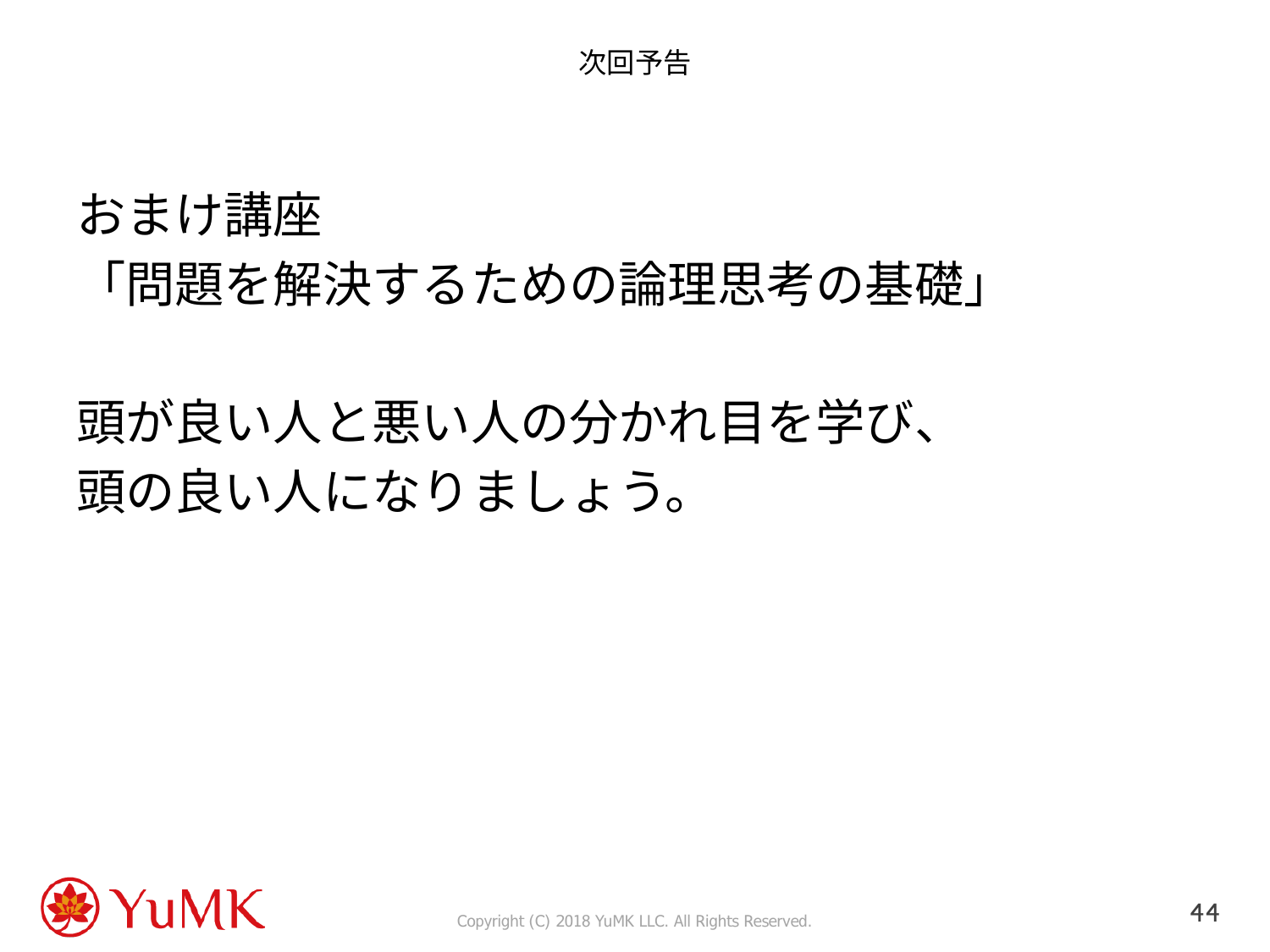

# 次回予告

おまけ講座
「問題を解決するための論理思考の基礎」

頭が良い人と悪い人の分かれ目を学び、
頭の良い人になりましょう。
44